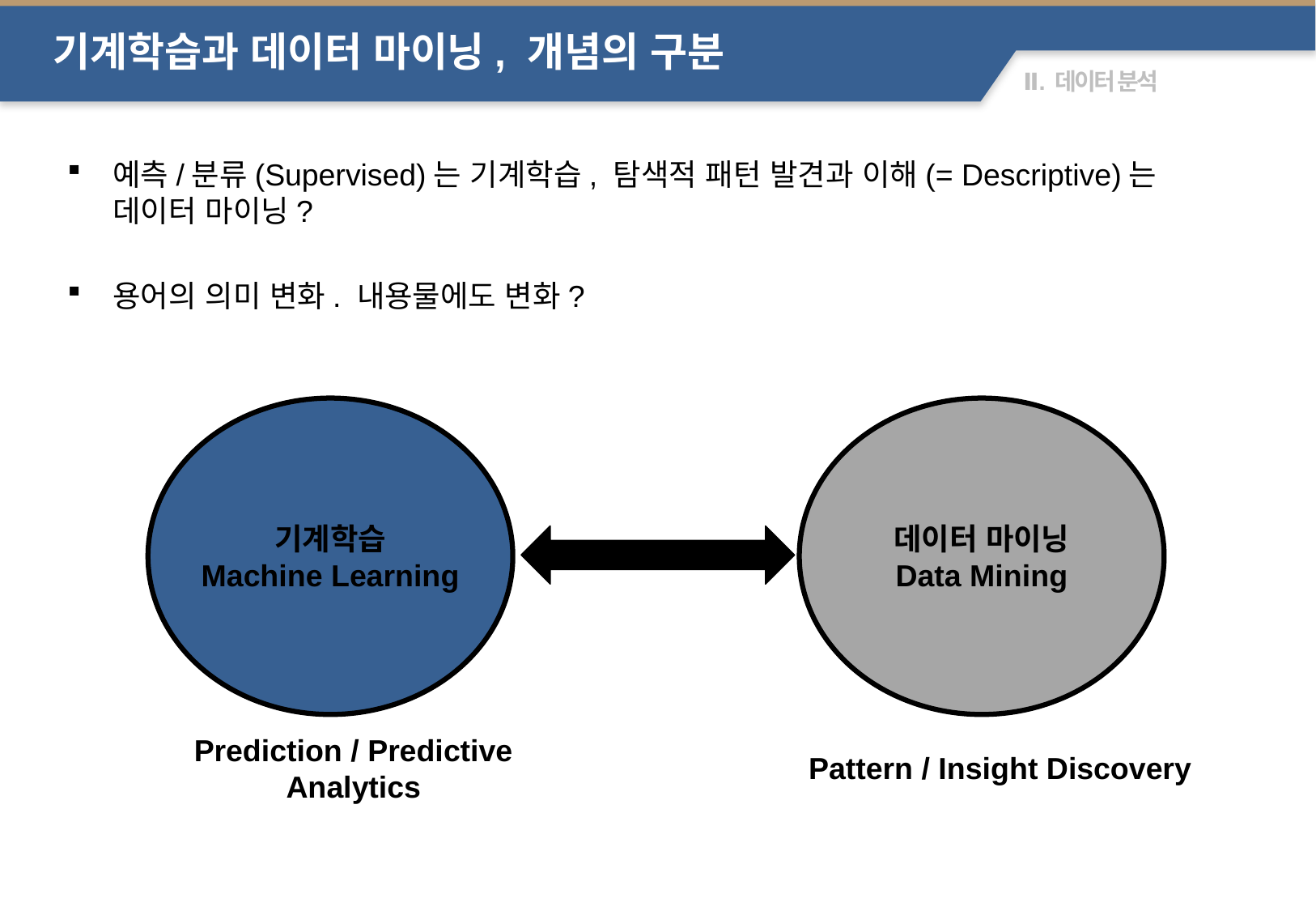

기계학습과 데이터 마이닝, 개념의 구분
예측/분류(Supervised)는 기계학습, 탐색적 패턴 발견과 이해(= Descriptive)는 데이터 마이닝?

용어의 의미 변화. 내용물에도 변화?

기계학습
Machine Learning
데이터 마이닝
Data Mining

Prediction / Predictive Analytics
Pattern / Insight Discovery